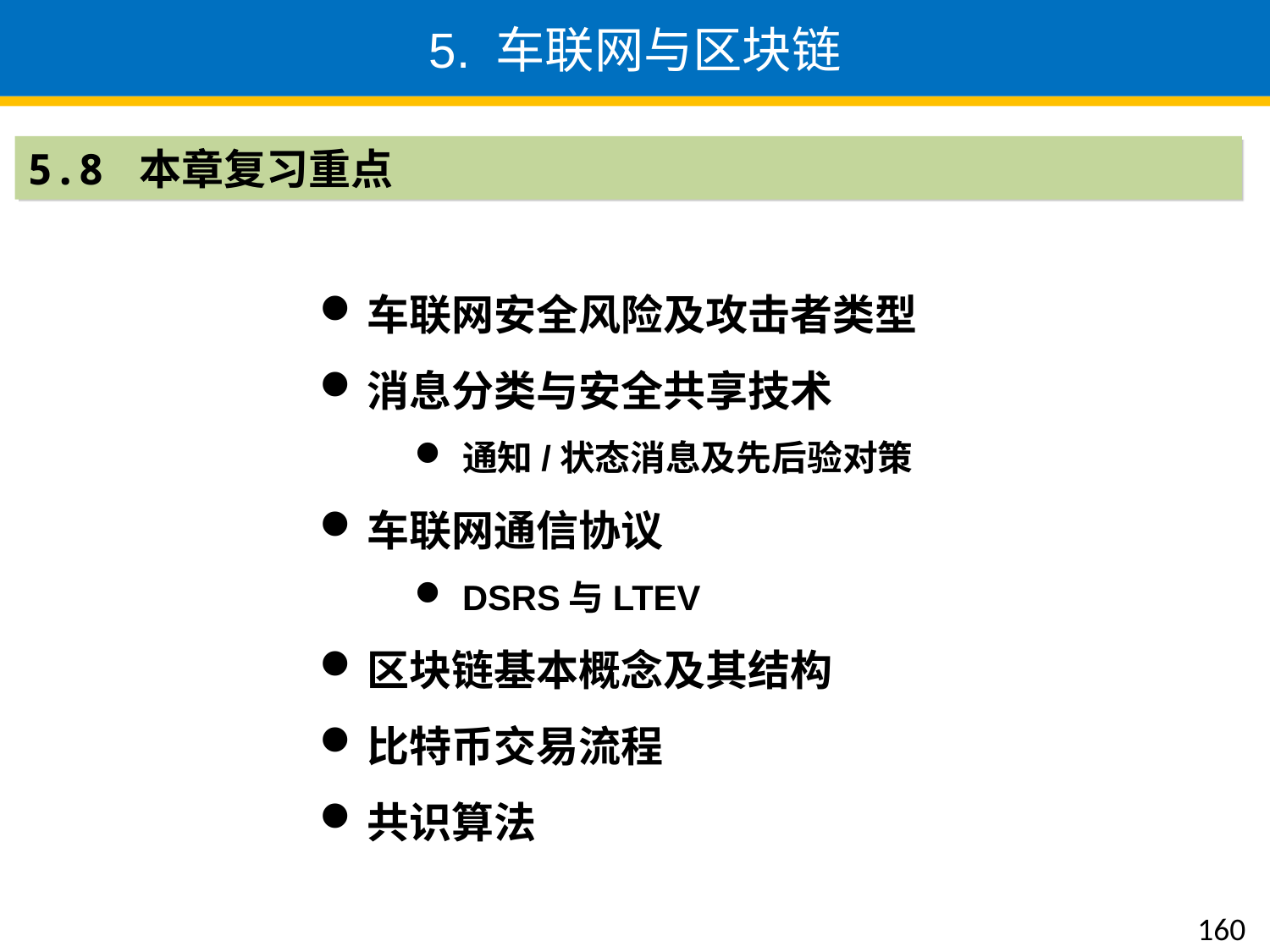

# 5. 车联网与区块链
5.8 本章复习重点
车联网安全风险及攻击者类型
消息分类与安全共享技术
通知/状态消息及先后验对策
车联网通信协议
DSRS与LTEV
区块链基本概念及其结构
比特币交易流程
共识算法
160